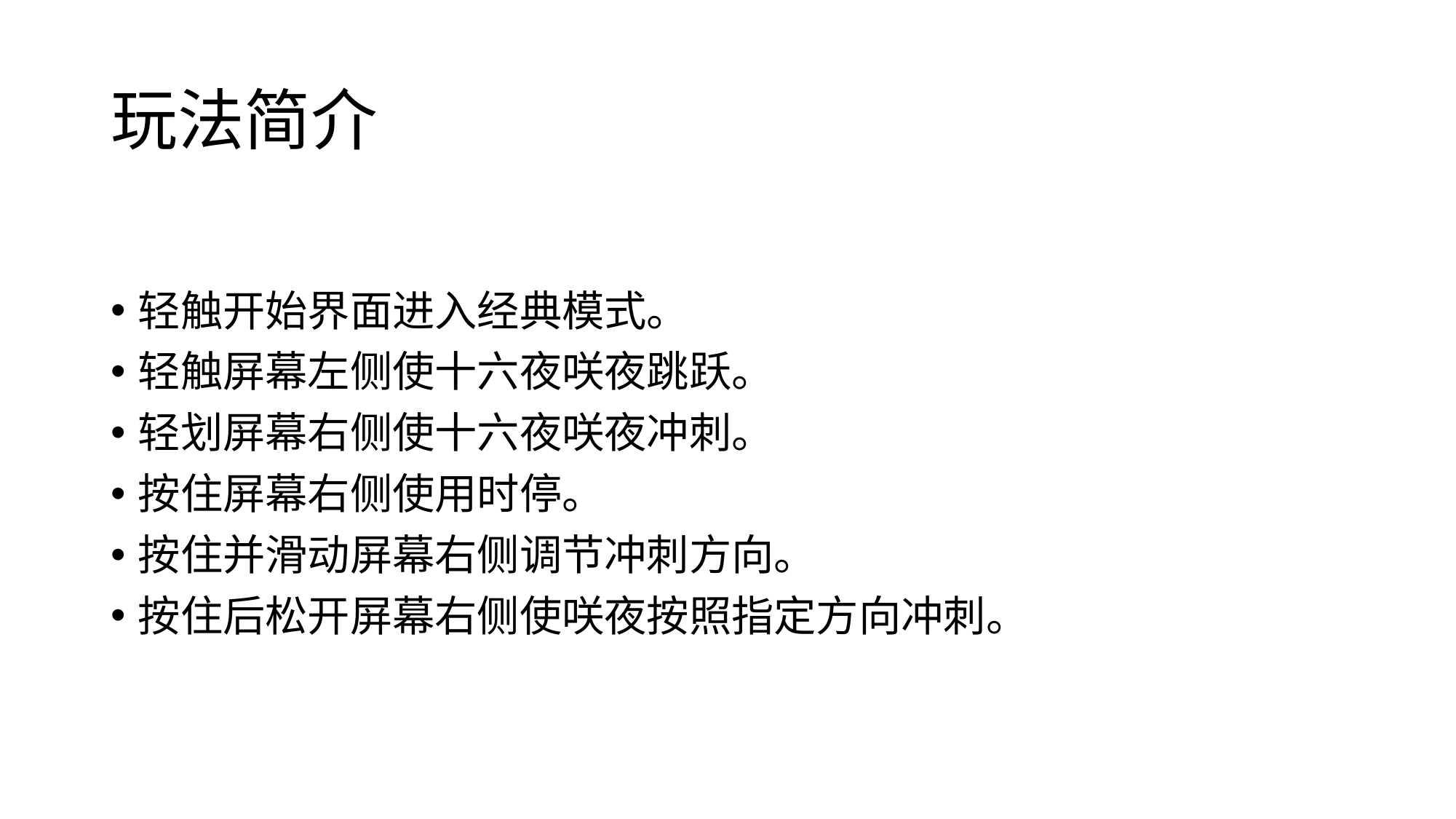

# 玩法简介

轻触开始界面进入经典模式。
轻触屏幕左侧使十六夜咲夜跳跃。
轻划屏幕右侧使十六夜咲夜冲刺。
按住屏幕右侧使用时停。
按住并滑动屏幕右侧调节冲刺方向。
按住后松开屏幕右侧使咲夜按照指定方向冲刺。